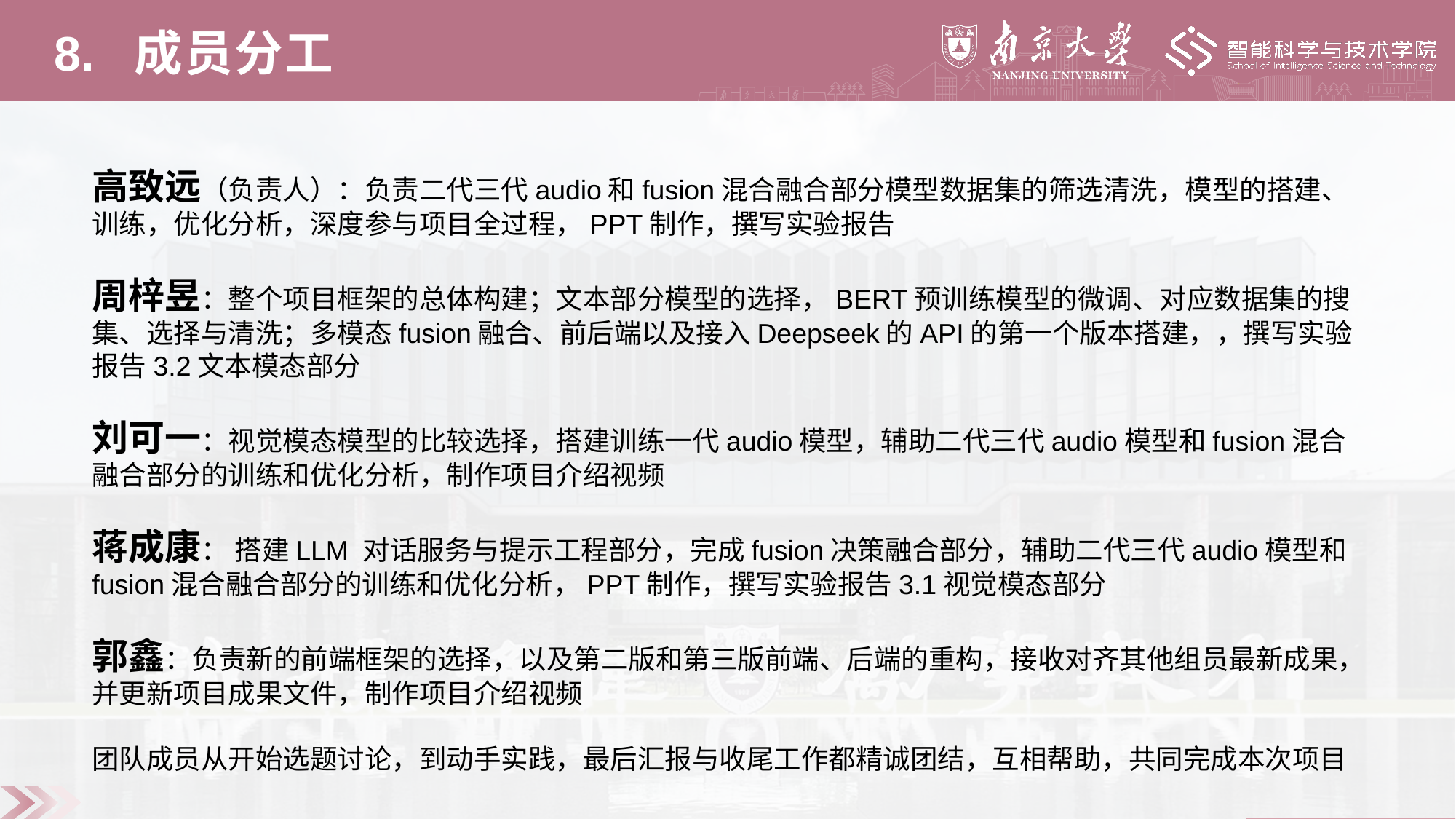

8.  成员分工
高致远（负责人）：负责二代三代audio和fusion混合融合部分模型数据集的筛选清洗，模型的搭建、训练，优化分析，深度参与项目全过程，PPT制作，撰写实验报告

周梓昱：整个项目框架的总体构建；文本部分模型的选择，BERT预训练模型的微调、对应数据集的搜集、选择与清洗；多模态fusion融合、前后端以及接入Deepseek的API的第一个版本搭建，，撰写实验报告3.2文本模态部分

刘可一：视觉模态模型的比较选择，搭建训练一代audio模型，辅助二代三代audio模型和fusion混合融合部分的训练和优化分析，制作项目介绍视频

蒋成康： 搭建LLM 对话服务与提示工程部分，完成fusion决策融合部分，辅助二代三代audio模型和fusion混合融合部分的训练和优化分析，PPT制作，撰写实验报告3.1视觉模态部分

郭鑫：负责新的前端框架的选择，以及第二版和第三版前端、后端的重构，接收对齐其他组员最新成果，并更新项目成果文件，制作项目介绍视频

团队成员从开始选题讨论，到动手实践，最后汇报与收尾工作都精诚团结，互相帮助，共同完成本次项目
26